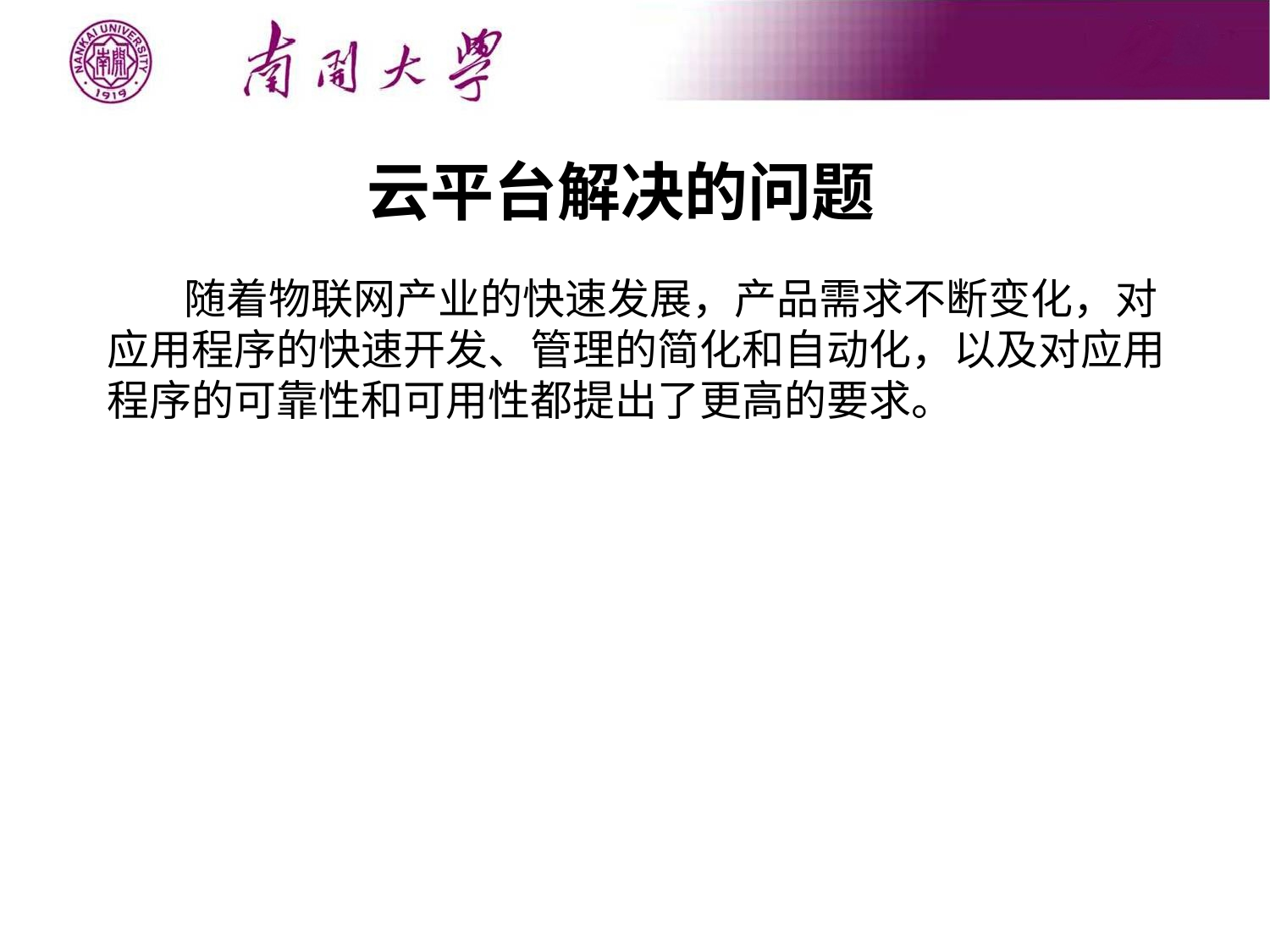

云平台解决的问题
       随着物联网产业的快速发展，产品需求不断变化，对应用程序的快速开发、管理的简化和自动化，以及对应用程序的可靠性和可用性都提出了更高的要求。